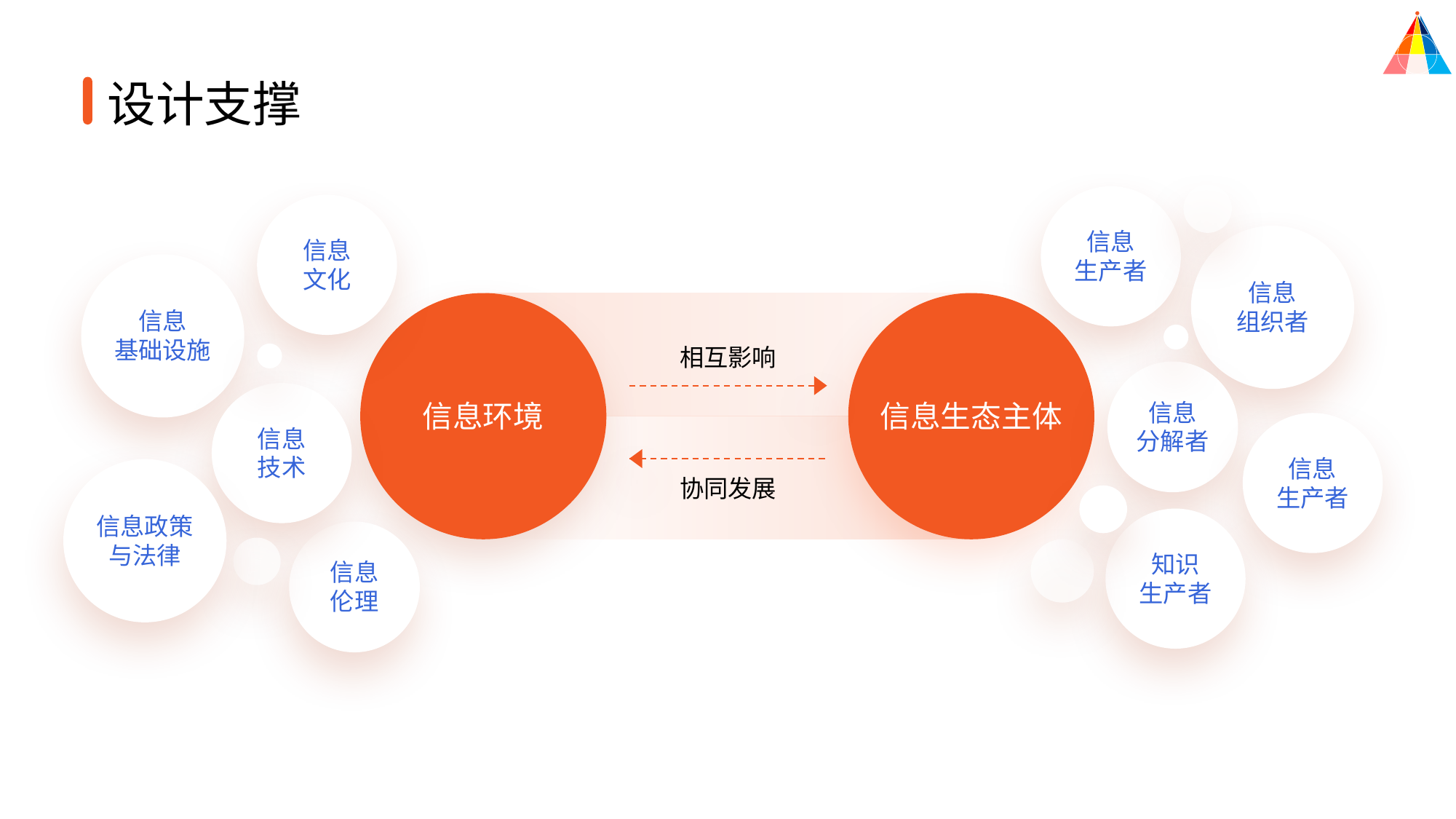

设计支撑

信息
生产者

信息
文化

信息
组织者

信息
基础设施

相互影响

信息环境
信息生态主体

协同发展

信息
分解者

信息
技术

信息
生产者

信息政策
与法律

知识
生产者

信息
伦理